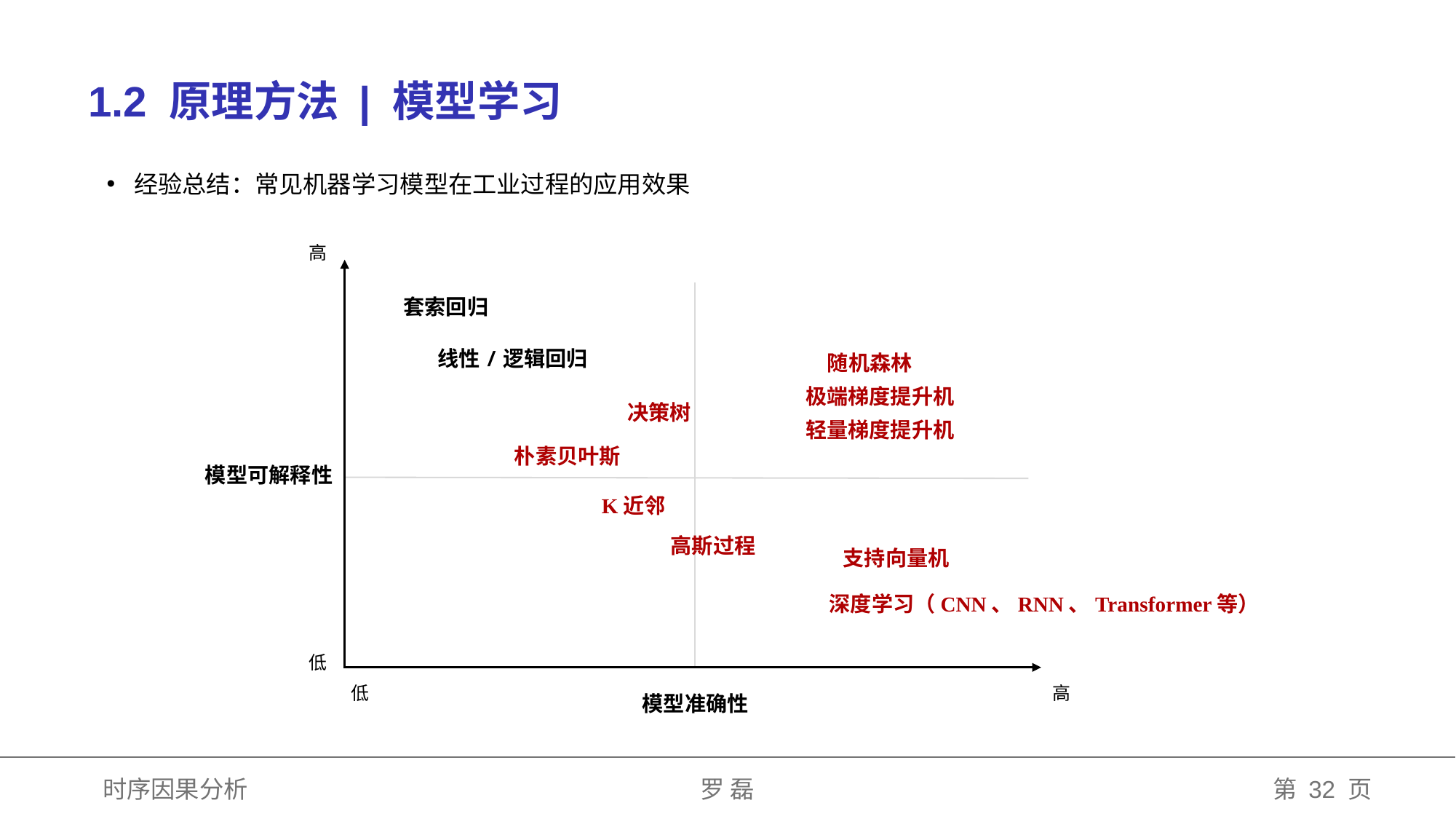

1.2 原理方法 | 模型学习
经验总结：常见机器学习模型在工业过程的应用效果
高
套索回归
线性/逻辑回归
随机森林
极端梯度提升机
决策树
轻量梯度提升机
朴素贝叶斯
模型可解释性
K近邻
高斯过程
支持向量机
深度学习（CNN、RNN、Transformer等）
低
低
高
模型准确性